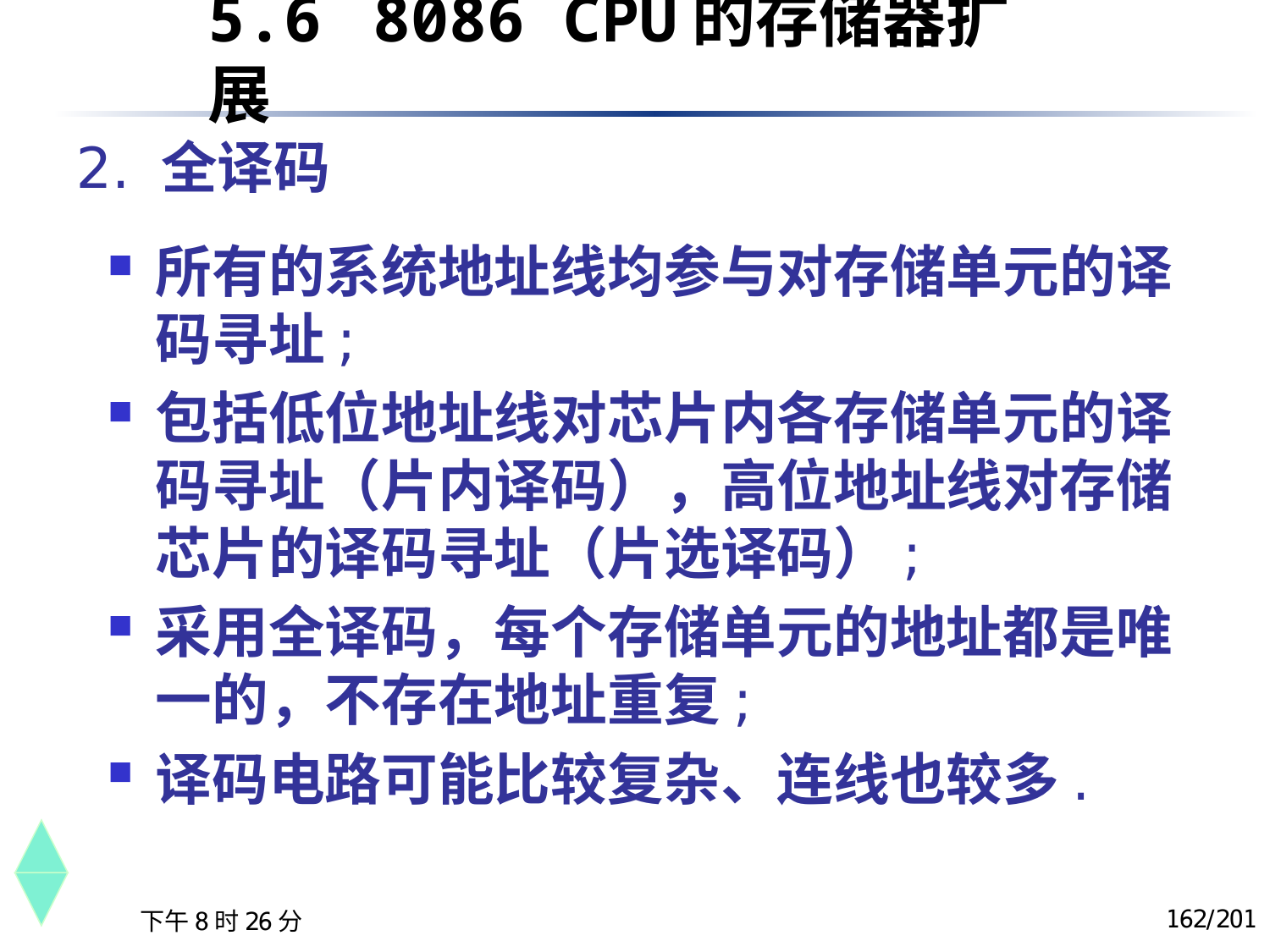

5.6	 8086 CPU的存储器扩展
# 2. 全译码
所有的系统地址线均参与对存储单元的译码寻址;
包括低位地址线对芯片内各存储单元的译码寻址（片内译码），高位地址线对存储芯片的译码寻址（片选译码）;
采用全译码，每个存储单元的地址都是唯一的，不存在地址重复;
译码电路可能比较复杂、连线也较多.
162/201
下午8时26分